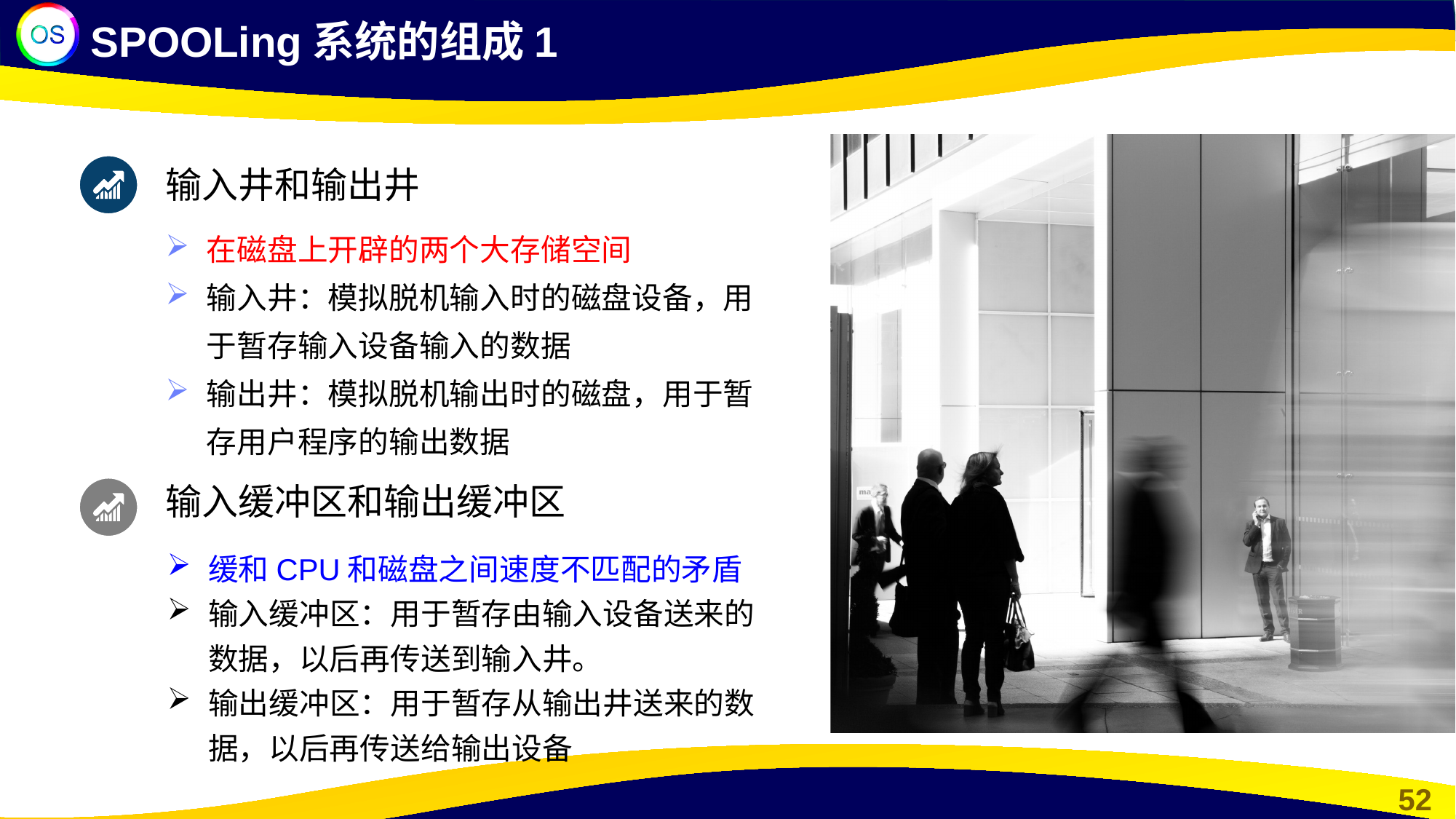

SPOOLing系统的组成1

输入井和输出井
在磁盘上开辟的两个大存储空间
输入井：模拟脱机输入时的磁盘设备，用于暂存输入设备输入的数据
输出井：模拟脱机输出时的磁盘，用于暂存用户程序的输出数据
输入缓冲区和输出缓冲区
缓和CPU和磁盘之间速度不匹配的矛盾
输入缓冲区：用于暂存由输入设备送来的数据，以后再传送到输入井。
输出缓冲区：用于暂存从输出井送来的数据，以后再传送给输出设备